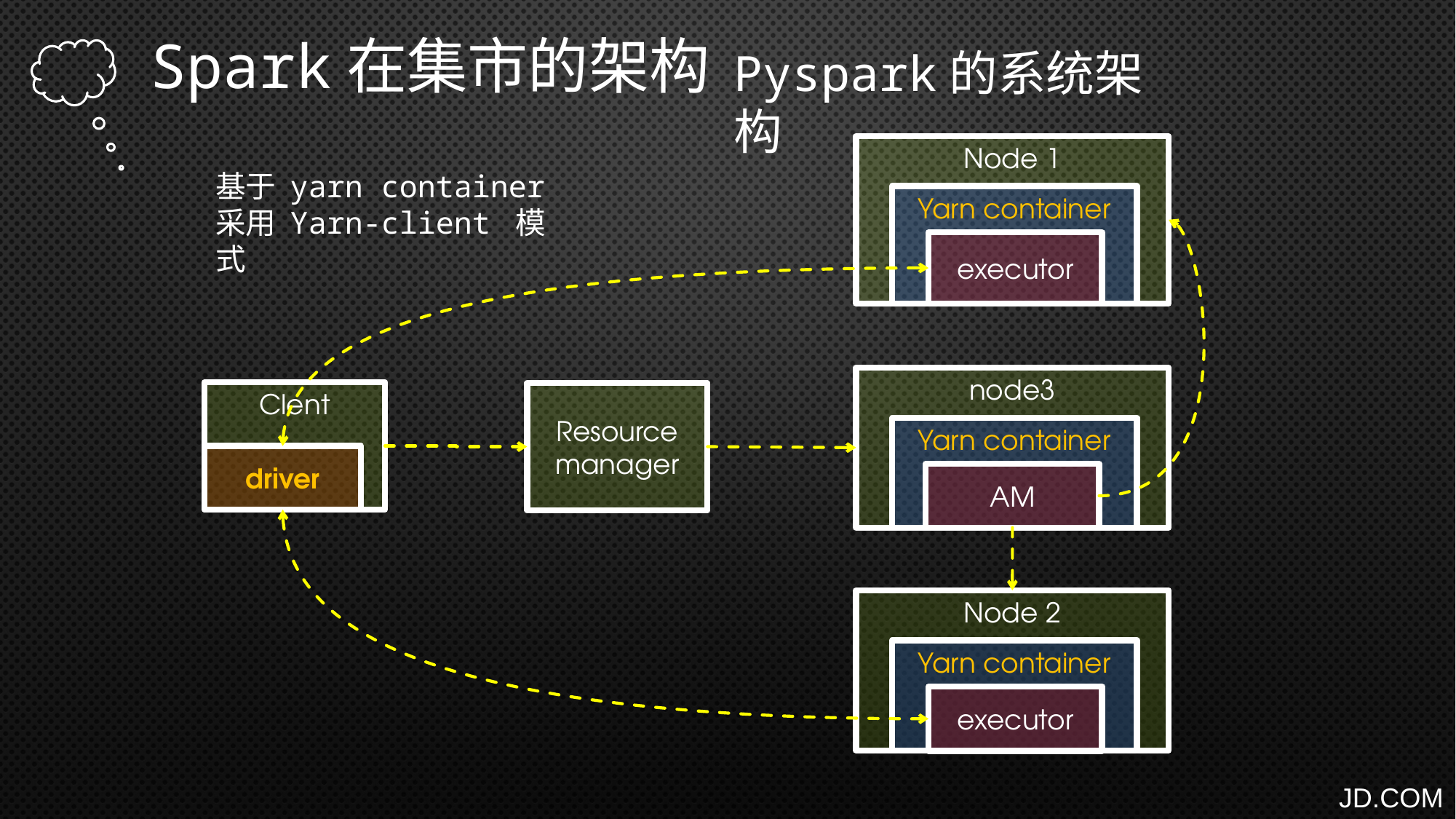

Spark在集市的架构
Pyspark的系统架构

Node 1
基于 yarn container
采用 Yarn-client 模式
Yarn container
executor
node3
Clent
Resource
manager
Yarn container
driver
AM
Node 2
Yarn container
executor
JD.COM